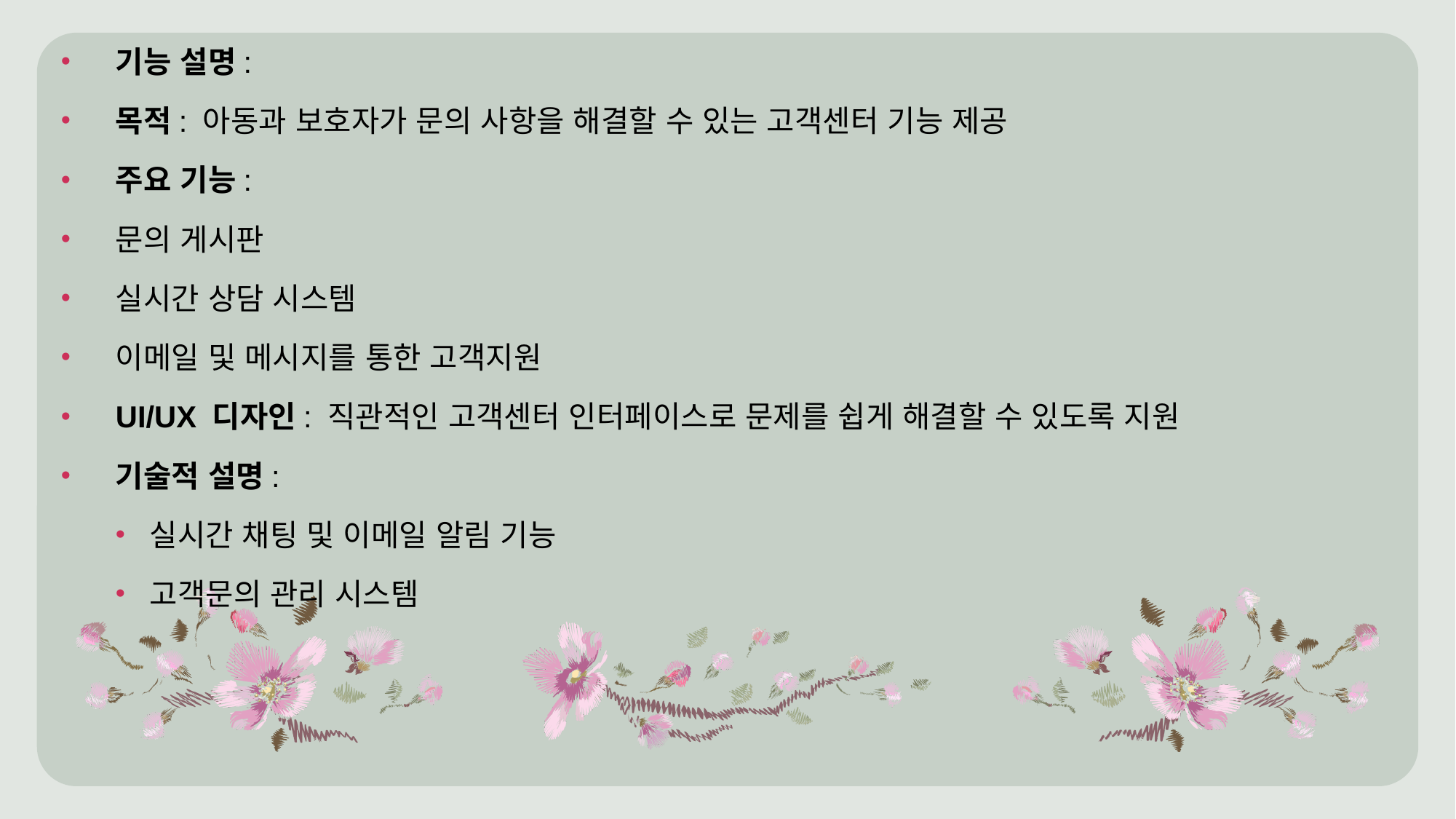

기능 설명:
목적: 아동과 보호자가 문의 사항을 해결할 수 있는 고객센터 기능 제공
주요 기능:
문의 게시판
실시간 상담 시스템
이메일 및 메시지를 통한 고객지원
UI/UX 디자인: 직관적인 고객센터 인터페이스로 문제를 쉽게 해결할 수 있도록 지원
기술적 설명:
실시간 채팅 및 이메일 알림 기능
고객문의 관리 시스템